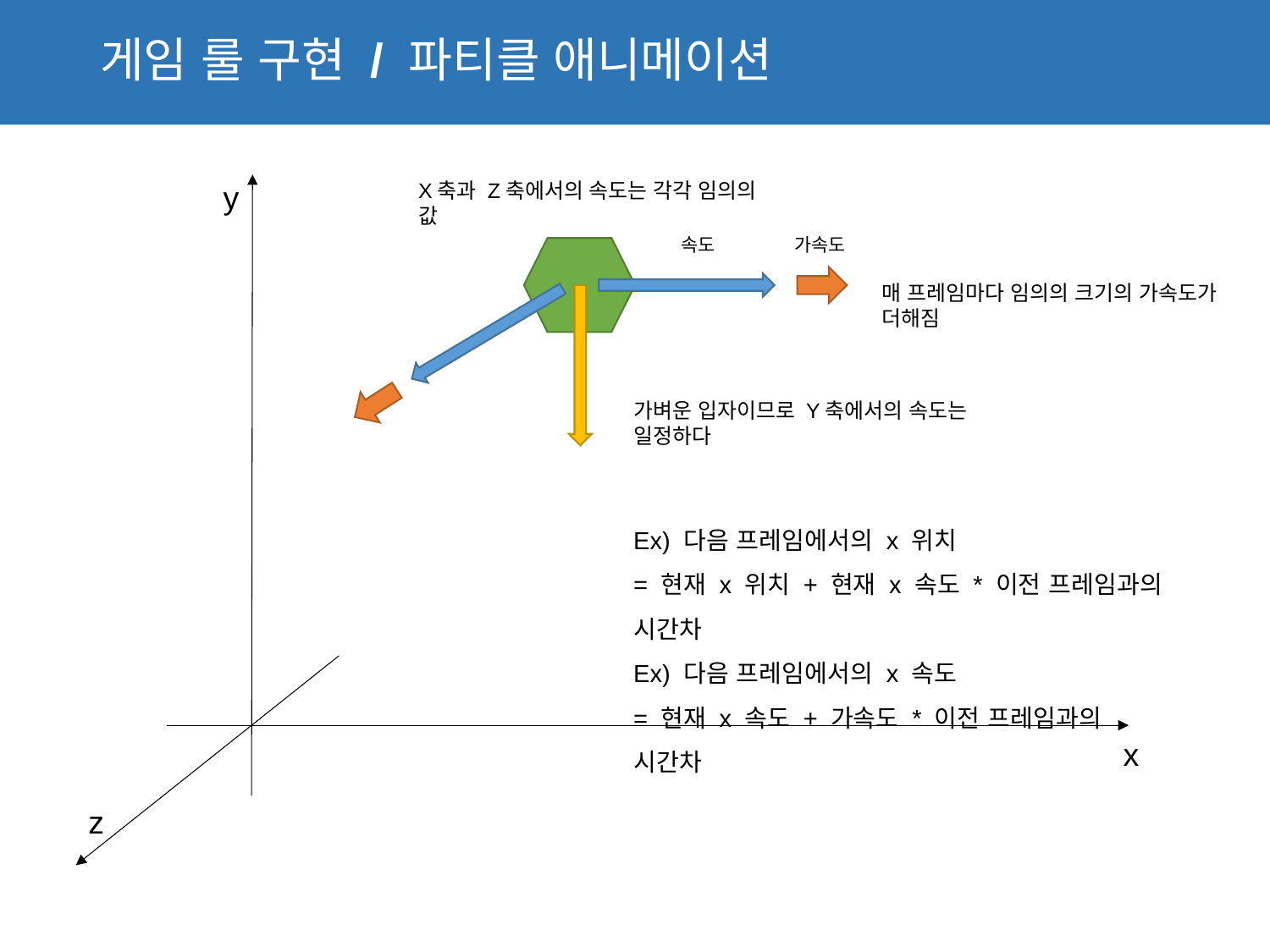

# 게임 룰 구현 / 파티클 애니메이션
y
x
z
X축과 Z축에서의 속도는 각각 임의의 값

속도
가속도

매 프레임마다 임의의 크기의 가속도가 더해짐

가벼운 입자이므로 Y축에서의 속도는 일정하다
Ex) 다음 프레임에서의 x 위치
= 현재 x 위치 + 현재 x 속도 * 이전 프레임과의 시간차
Ex) 다음 프레임에서의 x 속도
= 현재 x 속도 + 가속도 * 이전 프레임과의 시간차